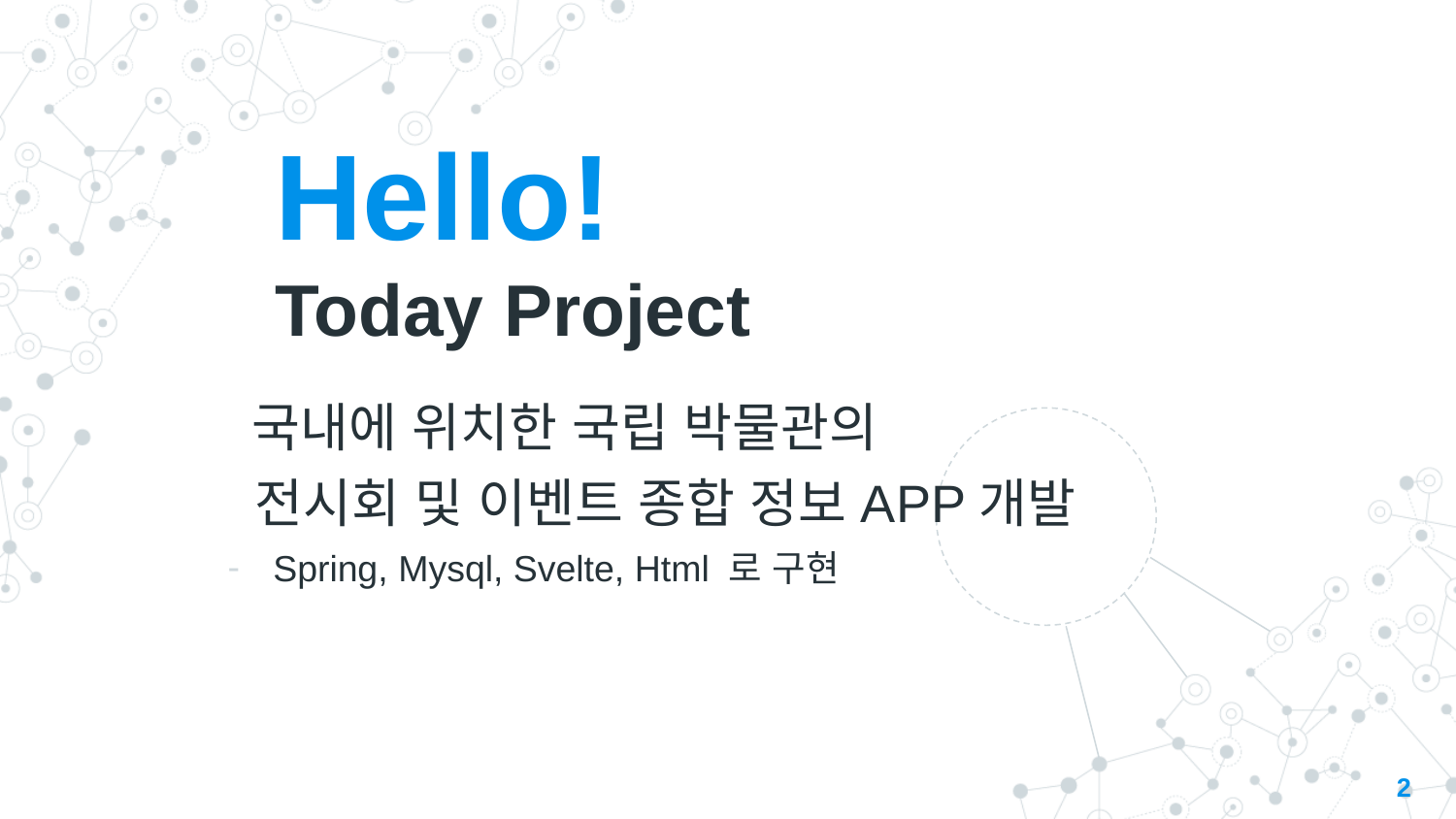

Hello!
Today Project
 국내에 위치한 국립 박물관의
 전시회 및 이벤트 종합 정보APP개발
Spring, Mysql, Svelte, Html 로 구현

2